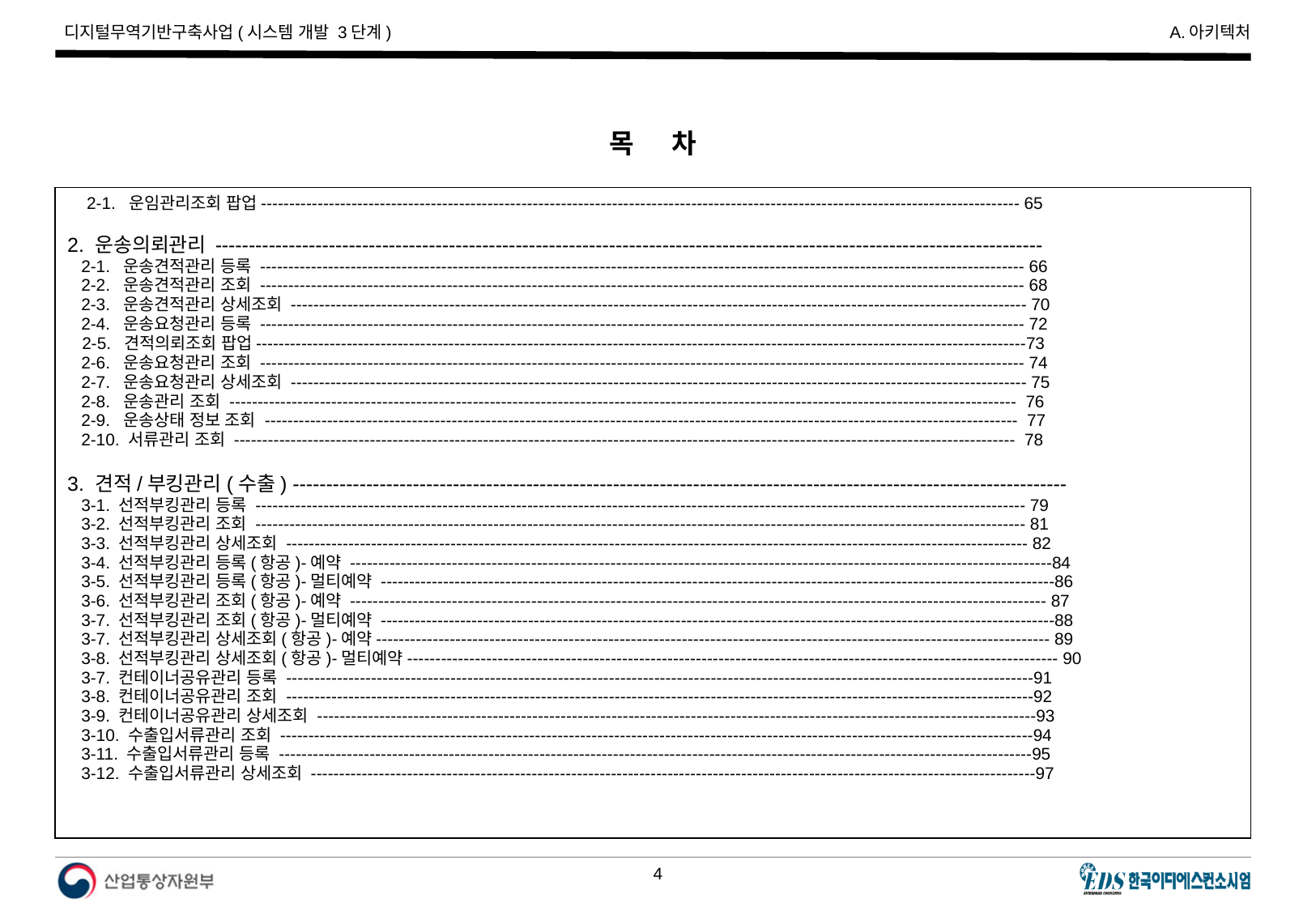

목     차
    2-1.  운임관리조회 팝업-------------------------------------------------------------------------------------------------------------------------------------- 65

2. 운송의뢰관리 ----------------------------------------------------------------------------------------------------------------------------
   2-1.  운송견적관리 등록 --------------------------------------------------------------------------------------------------------------------------------------- 66
   2-2.  운송견적관리 조회 --------------------------------------------------------------------------------------------------------------------------------------- 68
   2-3.  운송견적관리 상세조회 ---------------------------------------------------------------------------------------------------------------------------------- 70
   2-4.  운송요청관리 등록 --------------------------------------------------------------------------------------------------------------------------------------- 72
   2-5.  견적의뢰조회 팝업----------------------------------------------------------------------------------------------------------------------------------------73
   2-6.  운송요청관리 조회 --------------------------------------------------------------------------------------------------------------------------------------- 74
   2-7.  운송요청관리 상세조회 ---------------------------------------------------------------------------------------------------------------------------------- 75
   2-8.  운송관리 조회 -------------------------------------------------------------------------------------------------------------------------------------------  76
   2-9.  운송상태 정보 조회 -------------------------------------------------------------------------------------------------------------------------------------  77
   2-10. 서류관리 조회 ------------------------------------------------------------------------------------------------------------------------------------------  78

3. 견적/부킹관리(수출) --------------------------------------------------------------------------------------------------------------------
   3-1. 선적부킹관리 등록 ---------------------------------------------------------------------------------------------------------------------------------------- 79
   3-2. 선적부킹관리 조회 ---------------------------------------------------------------------------------------------------------------------------------------- 81
   3-3. 선적부킹관리 상세조회 ----------------------------------------------------------------------------------------------------------------------------------- 82
   3-4. 선적부킹관리 등록(항공)-예약 ----------------------------------------------------------------------------------------------------------------------------84
   3-5. 선적부킹관리 등록(항공)-멀티예약 -----------------------------------------------------------------------------------------------------------------------86
   3-6. 선적부킹관리 조회(항공)-예약 --------------------------------------------------------------------------------------------------------------------------- 87
   3-7. 선적부킹관리 조회(항공)-멀티예약 -----------------------------------------------------------------------------------------------------------------------88
   3-7. 선적부킹관리 상세조회(항공)-예약----------------------------------------------------------------------------------------------------------------------- 89
   3-8. 선적부킹관리 상세조회(항공)-멀티예약------------------------------------------------------------------------------------------------------------------- 90
   3-7. 컨테이너공유관리 등록 ------------------------------------------------------------------------------------------------------------------------------------91
   3-8. 컨테이너공유관리 조회 ------------------------------------------------------------------------------------------------------------------------------------92
   3-9. 컨테이너공유관리 상세조회 -------------------------------------------------------------------------------------------------------------------------------93
   3-10. 수출입서류관리 조회 -------------------------------------------------------------------------------------------------------------------------------------94
   3-11. 수출입서류관리 등록 -------------------------------------------------------------------------------------------------------------------------------------95
   3-12. 수출입서류관리 상세조회 --------------------------------------------------------------------------------------------------------------------------------97